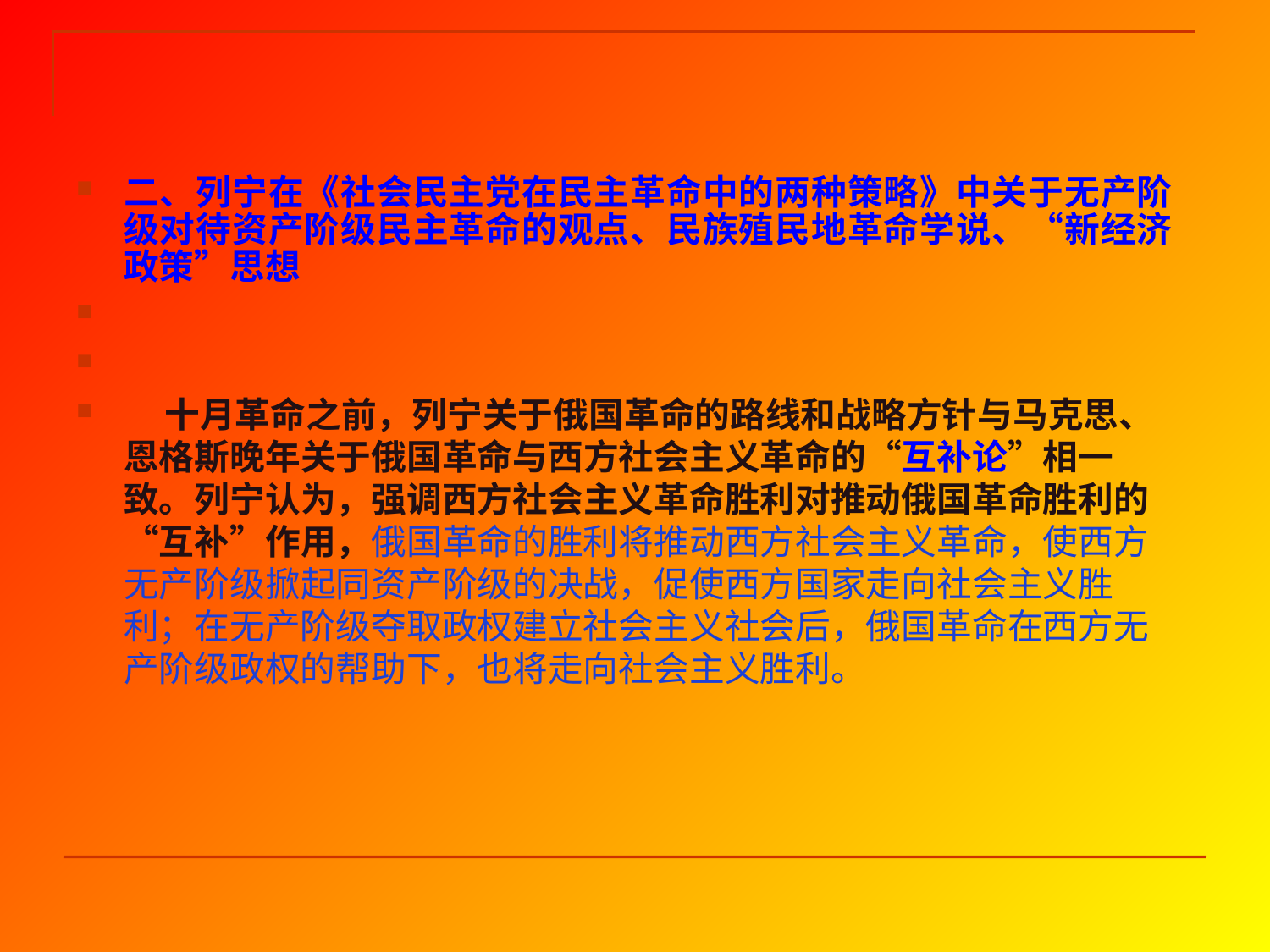

二、列宁在《社会民主党在民主革命中的两种策略》中关于无产阶级对待资产阶级民主革命的观点、民族殖民地革命学说、“新经济政策”思想

    十月革命之前，列宁关于俄国革命的路线和战略方针与马克思、恩格斯晚年关于俄国革命与西方社会主义革命的“互补论”相一致。列宁认为，强调西方社会主义革命胜利对推动俄国革命胜利的“互补”作用，俄国革命的胜利将推动西方社会主义革命，使西方无产阶级掀起同资产阶级的决战，促使西方国家走向社会主义胜利；在无产阶级夺取政权建立社会主义社会后，俄国革命在西方无产阶级政权的帮助下，也将走向社会主义胜利。